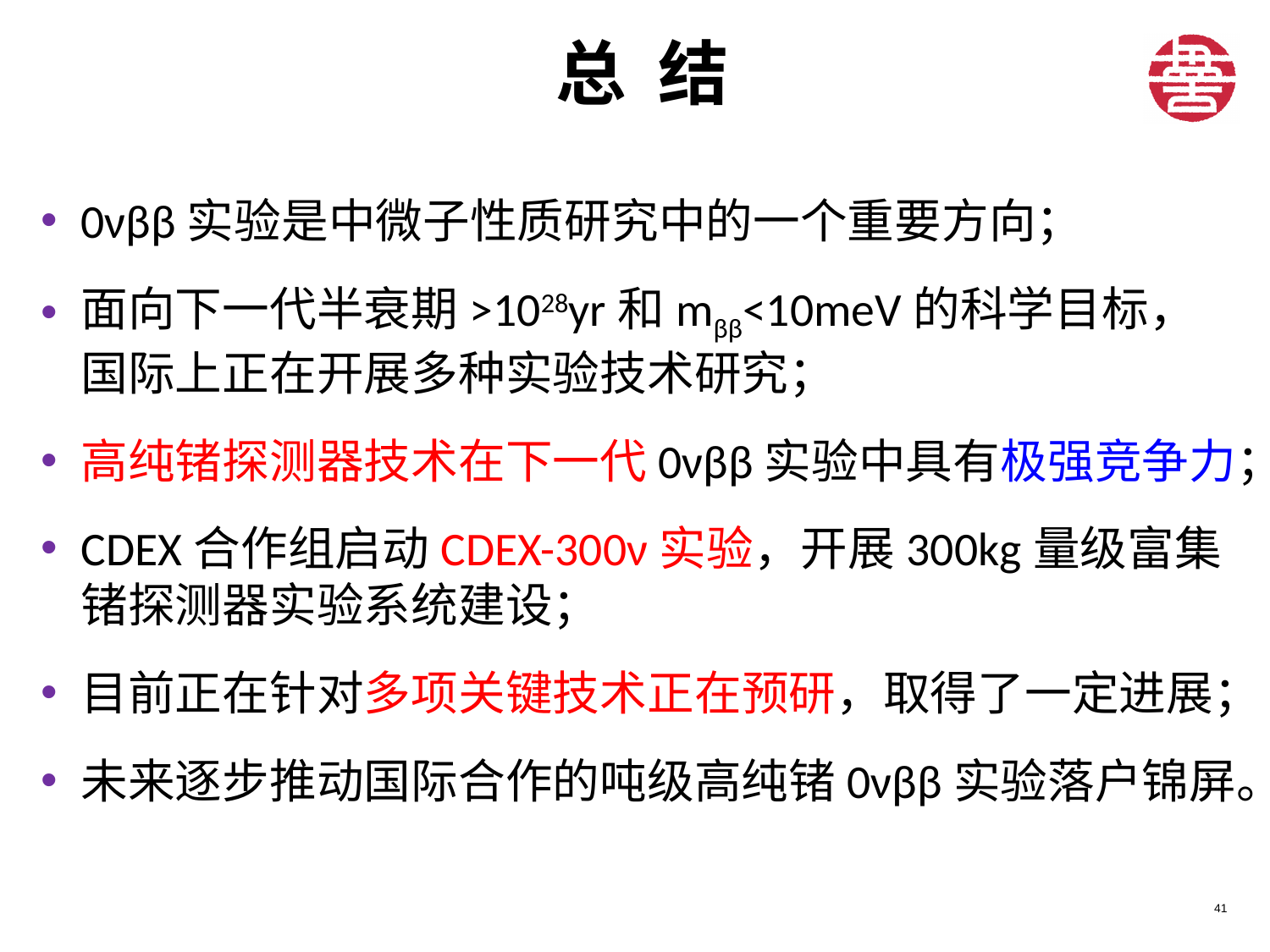

# 总  结
0νββ实验是中微子性质研究中的一个重要方向；
面向下一代半衰期>1028yr和mββ<10meV的科学目标，国际上正在开展多种实验技术研究；
高纯锗探测器技术在下一代0νββ实验中具有极强竞争力；
CDEX合作组启动CDEX-300ν实验，开展300kg量级富集锗探测器实验系统建设；
目前正在针对多项关键技术正在预研，取得了一定进展；
未来逐步推动国际合作的吨级高纯锗0νββ实验落户锦屏。
41